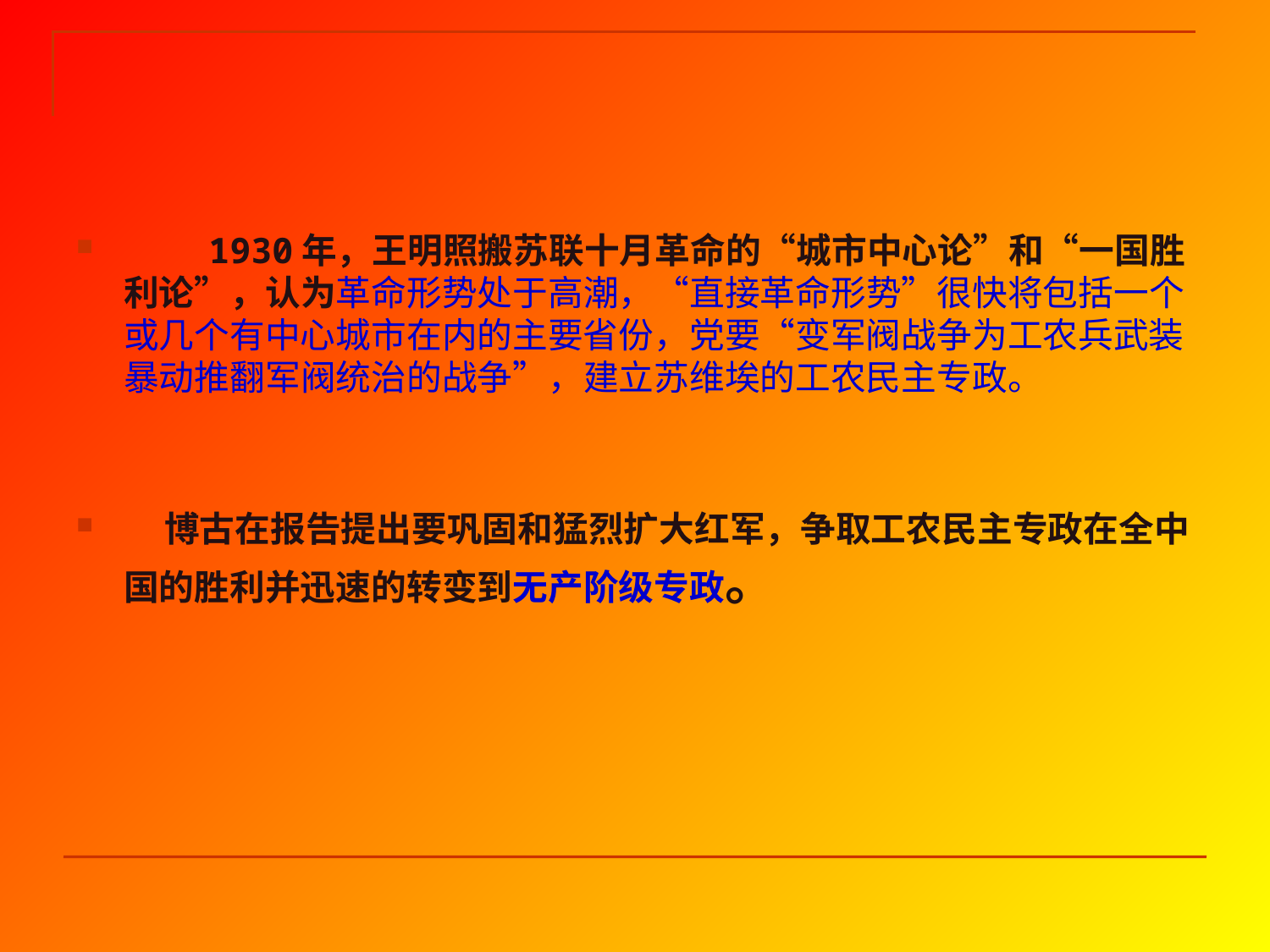

1930年，王明照搬苏联十月革命的“城市中心论”和“一国胜利论”，认为革命形势处于高潮，“直接革命形势”很快将包括一个或几个有中心城市在内的主要省份，党要“变军阀战争为工农兵武装暴动推翻军阀统治的战争”，建立苏维埃的工农民主专政。

    博古在报告提出要巩固和猛烈扩大红军，争取工农民主专政在全中国的胜利并迅速的转变到无产阶级专政。